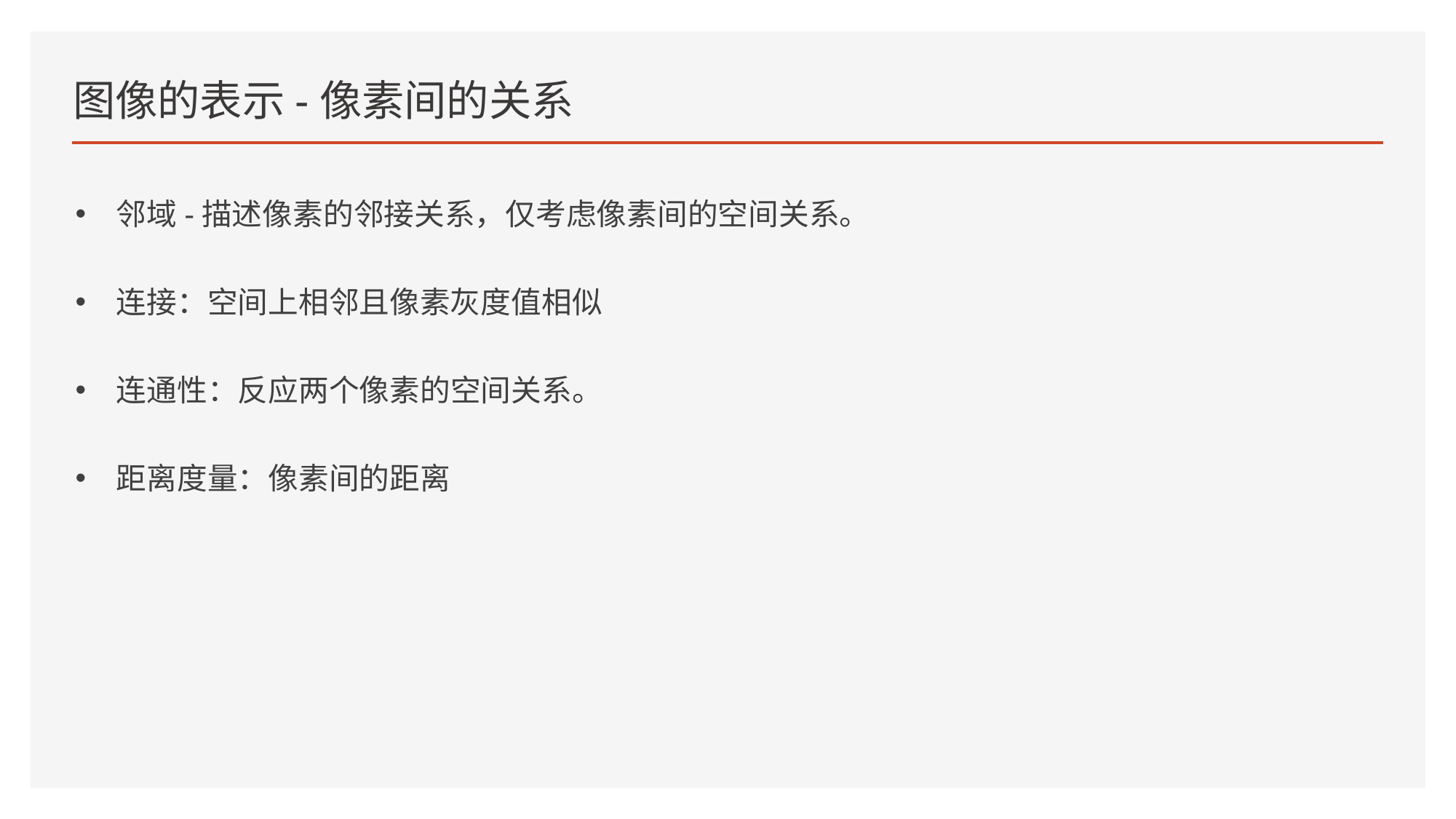

# 图像的表示-像素间的关系
邻域-描述像素的邻接关系，仅考虑像素间的空间关系。
连接：空间上相邻且像素灰度值相似
连通性：反应两个像素的空间关系。
距离度量：像素间的距离